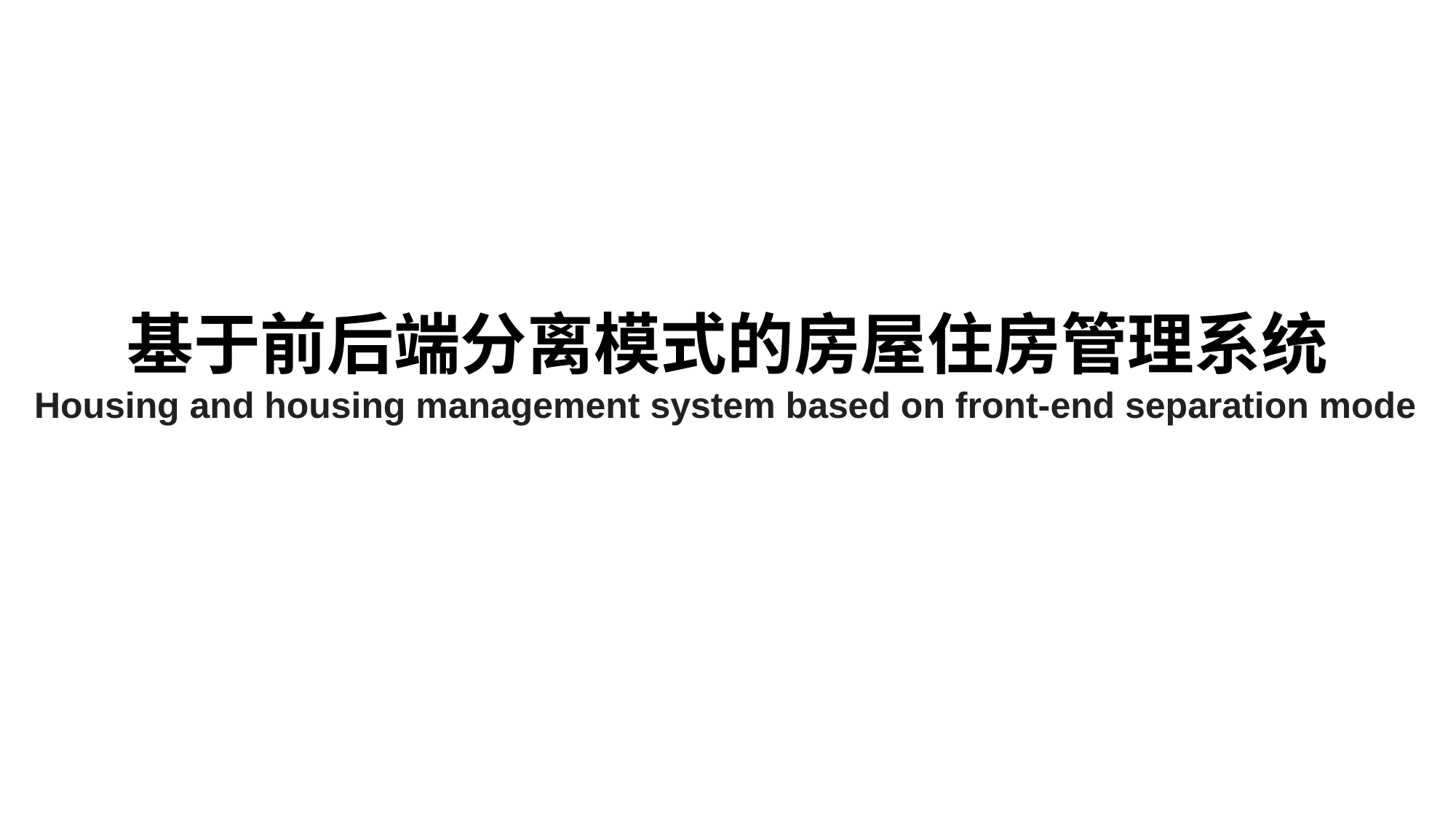

基于前后端分离模式的房屋住房管理系统
Housing and housing management system based on front-end separation mode